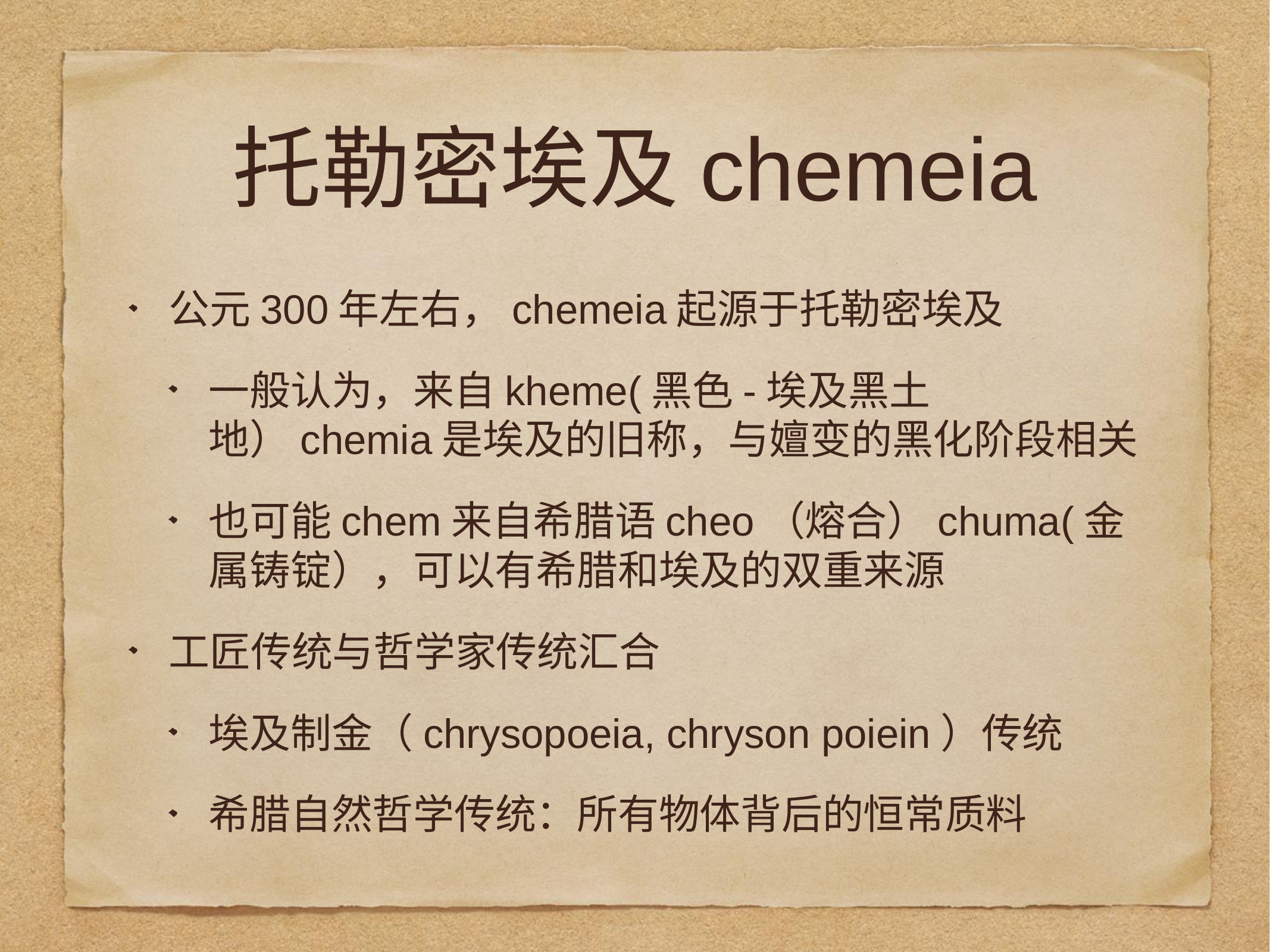

# 托勒密埃及chemeia
公元300年左右，chemeia起源于托勒密埃及
一般认为，来自kheme(黑色-埃及黑土地）chemia是埃及的旧称，与嬗变的黑化阶段相关
也可能chem来自希腊语cheo（熔合）chuma(金属铸锭），可以有希腊和埃及的双重来源
工匠传统与哲学家传统汇合
埃及制金（chrysopoeia, chryson poiein）传统
希腊自然哲学传统：所有物体背后的恒常质料